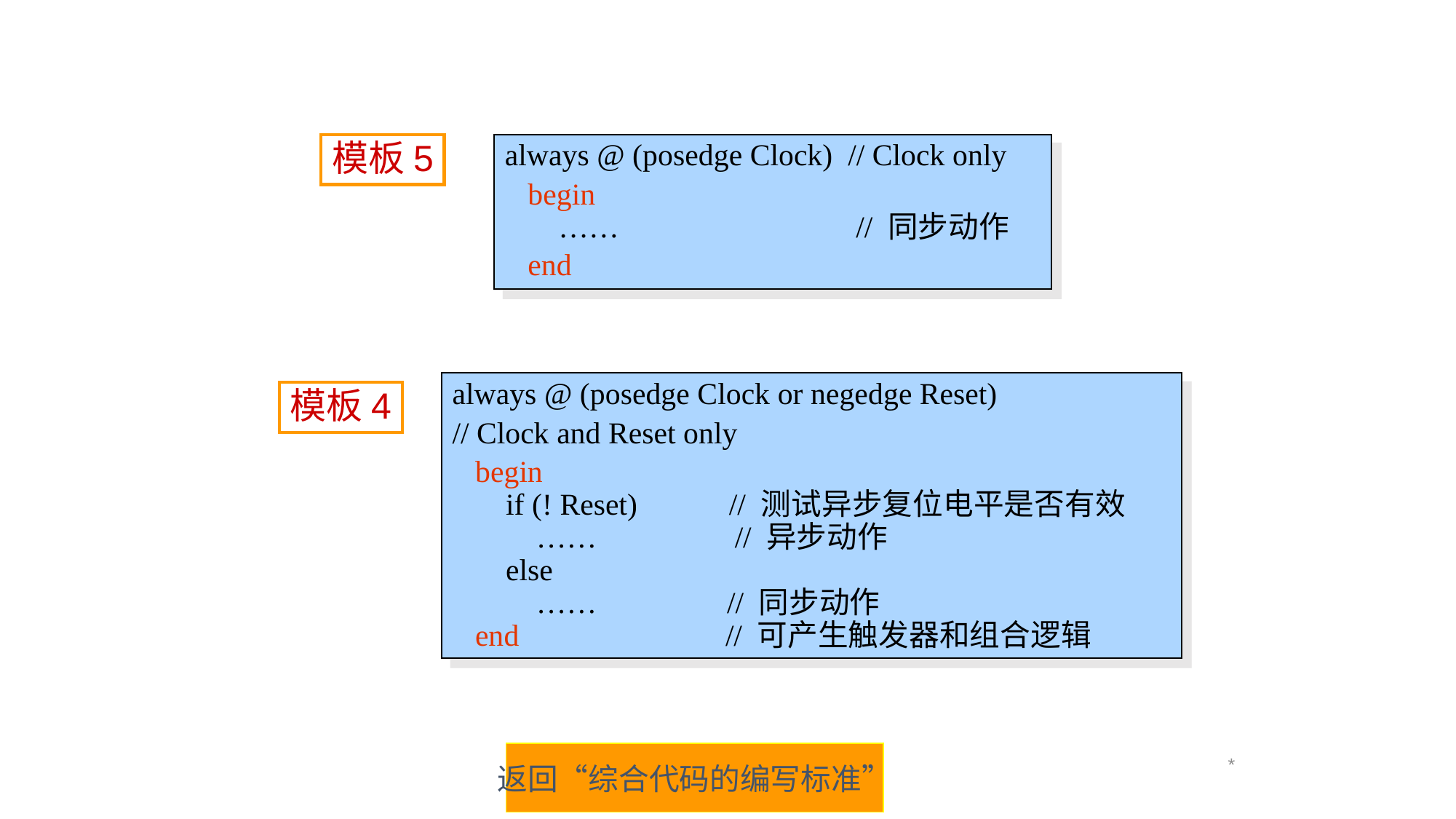

always @ (posedge Clock)  // Clock only
   begin
       ……                               // 同步动作
   end
模板5
always @ (posedge Clock or negedge Reset)
// Clock and Reset only
   begin
       if (! Reset)            // 测试异步复位电平是否有效
           ……                  // 异步动作
       else
           ……                 // 同步动作
   end                           // 可产生触发器和组合逻辑
模板4
*
返回“综合代码的编写标准”